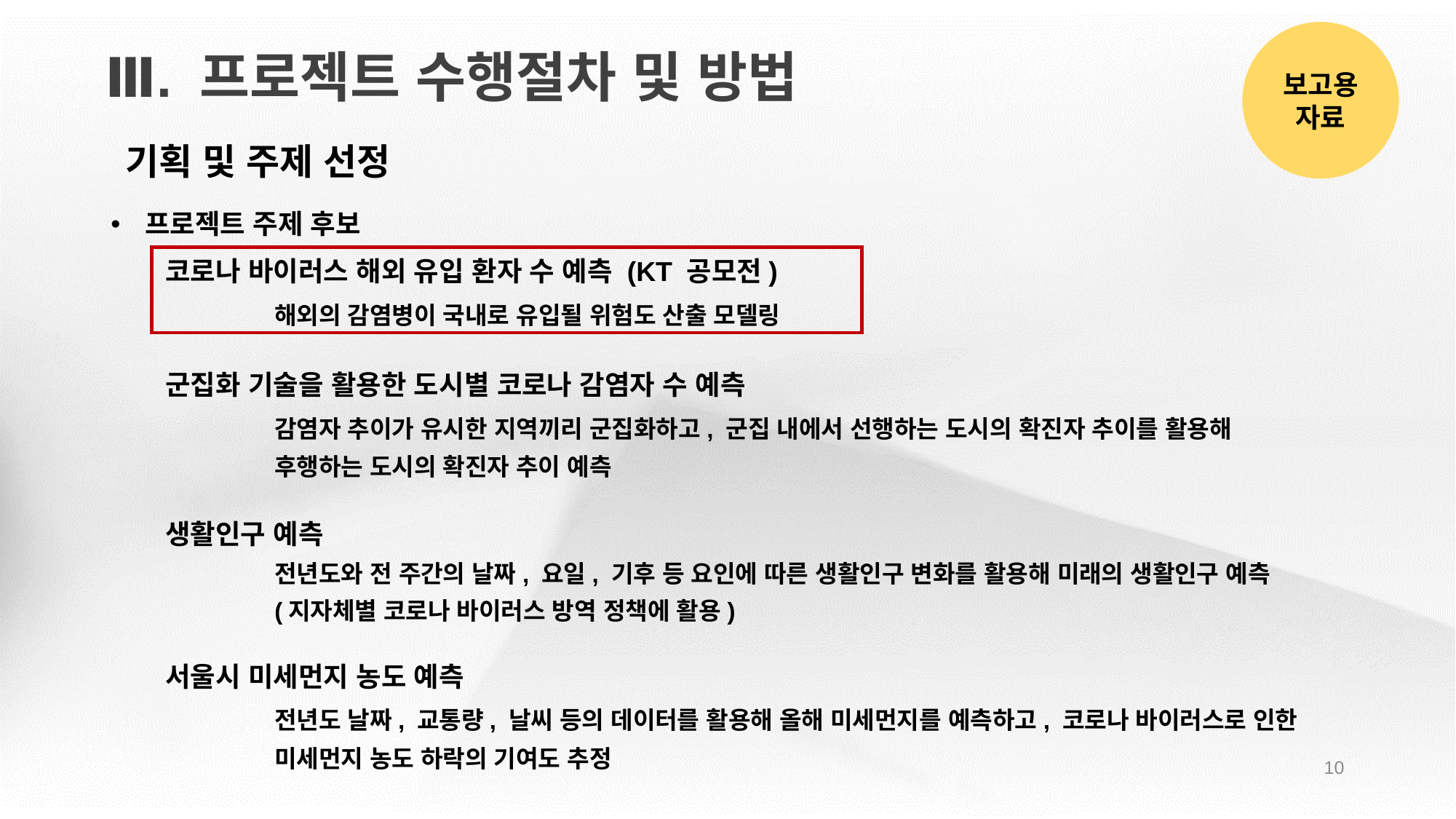

보고용
자료
Ⅲ. 프로젝트 수행절차 및 방법
기획 및 주제 선정
프로젝트 주제 후보

코로나 바이러스 해외 유입 환자 수 예측 (KT 공모전)
	해외의 감염병이 국내로 유입될 위험도 산출 모델링

군집화 기술을 활용한 도시별 코로나 감염자 수 예측
	감염자 추이가 유시한 지역끼리 군집화하고, 군집 내에서 선행하는 도시의 확진자 추이를 활용해
	후행하는 도시의 확진자 추이 예측

생활인구 예측
	전년도와 전 주간의 날짜, 요일, 기후 등 요인에 따른 생활인구 변화를 활용해 미래의 생활인구 예측
	(지자체별 코로나 바이러스 방역 정책에 활용)

서울시 미세먼지 농도 예측
	전년도 날짜, 교통량, 날씨 등의 데이터를 활용해 올해 미세먼지를 예측하고, 코로나 바이러스로 인한
	미세먼지 농도 하락의 기여도 추정

10